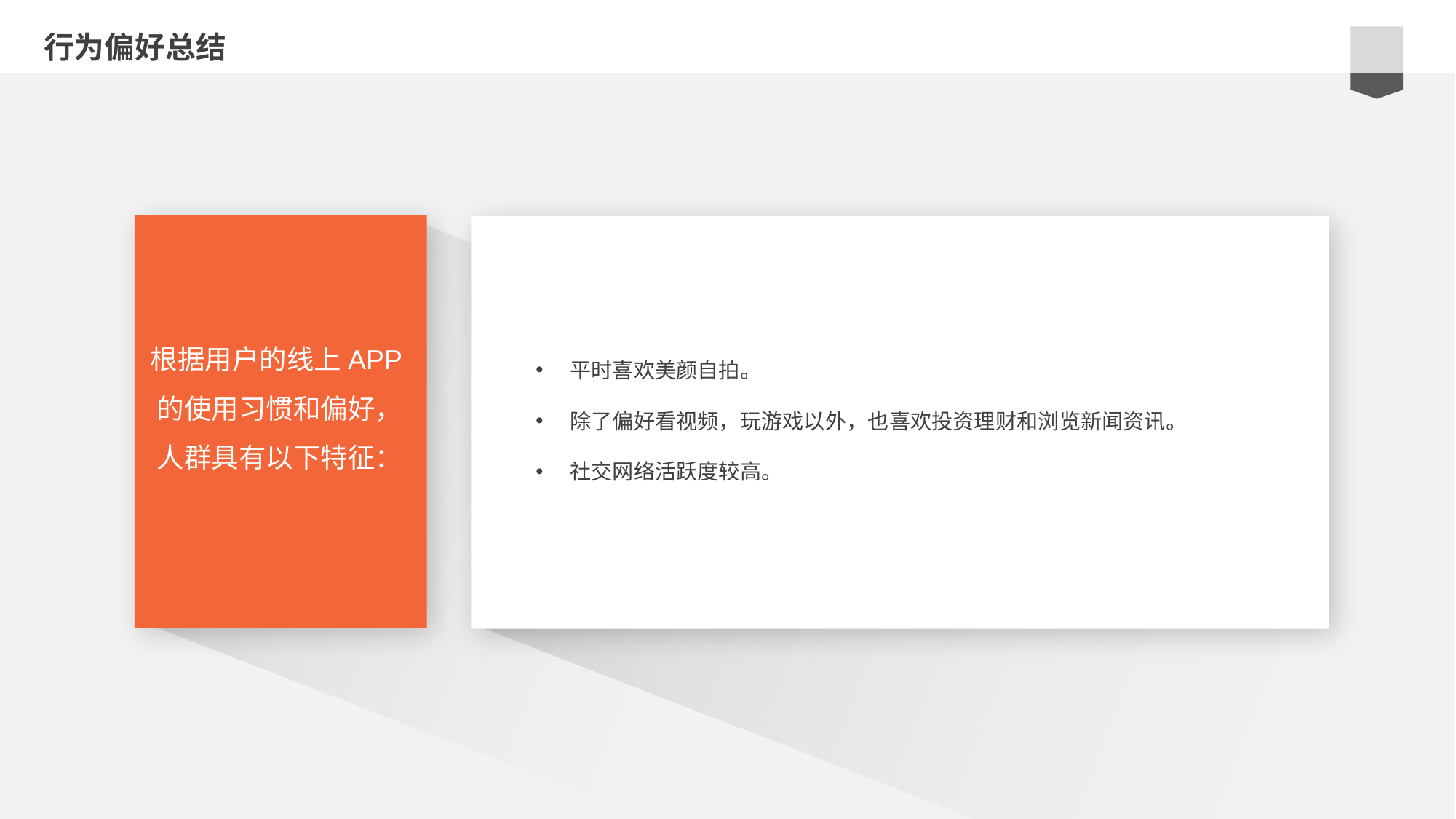

行为偏好总结
44

e7d195523061f1c0b9c437df2358c0cda14f5041a22fabbfBE2BE37675DC7AB669ED1A17F222BC996230C869F9A73B775AB9A6F73BCC744AF1BB55A31F7D215610F6B48D481C98CFAE215B20EECA2E6E0A7FA5F51308CB52DBDDBC704BB1B1B15B9E8404F8B10E983444B66EA388C6170E35B82D1C09D0AA1358145966557C00F2090DB9C29BE49B
根据用户的线上APP的使用习惯和偏好，
人群具有以下特征：
平时喜欢美颜自拍。
除了偏好看视频，玩游戏以外，也喜欢投资理财和浏览新闻资讯。
社交网络活跃度较高。